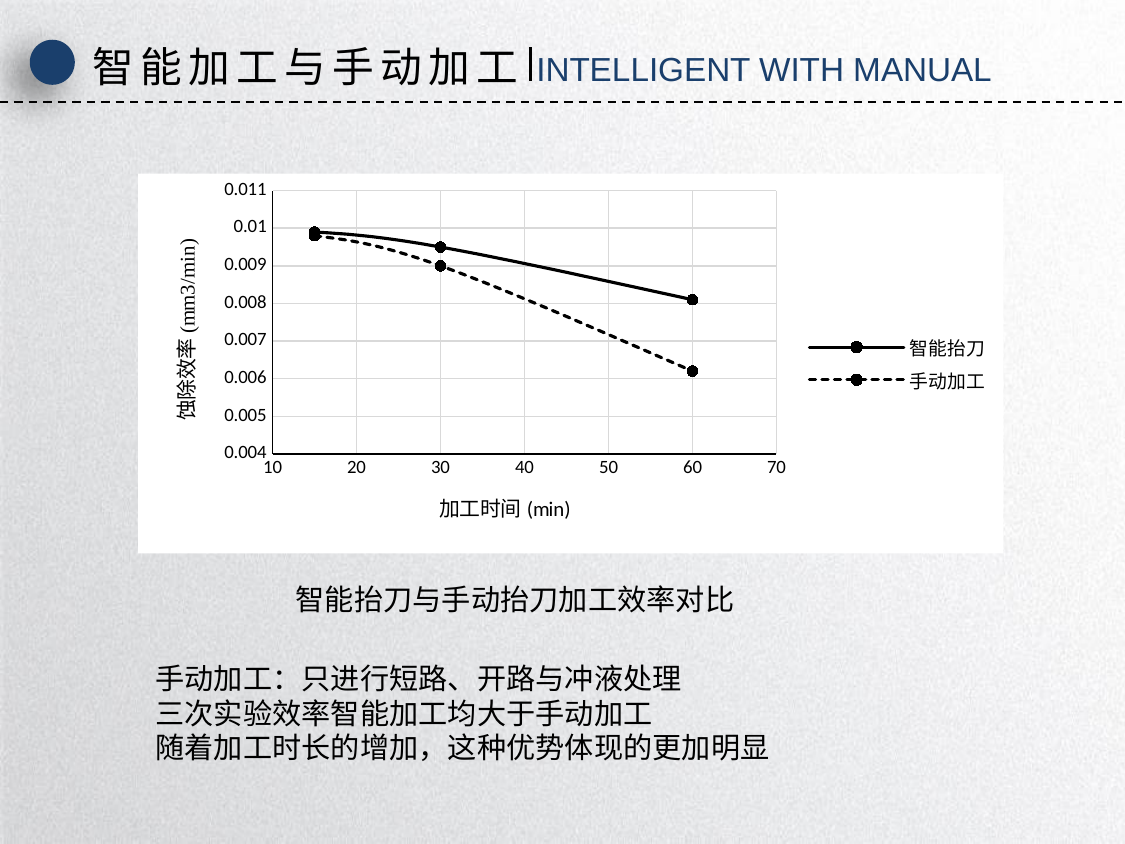

智能加工与手动加工

INTELLIGENT WITH MANUAL

### Chart

| Category | 智能抬刀 | 手动加工 |
|---|---|---|
智能抬刀与手动抬刀加工效率对比
手动加工：只进行短路、开路与冲液处理
三次实验效率智能加工均大于手动加工
随着加工时长的增加，这种优势体现的更加明显